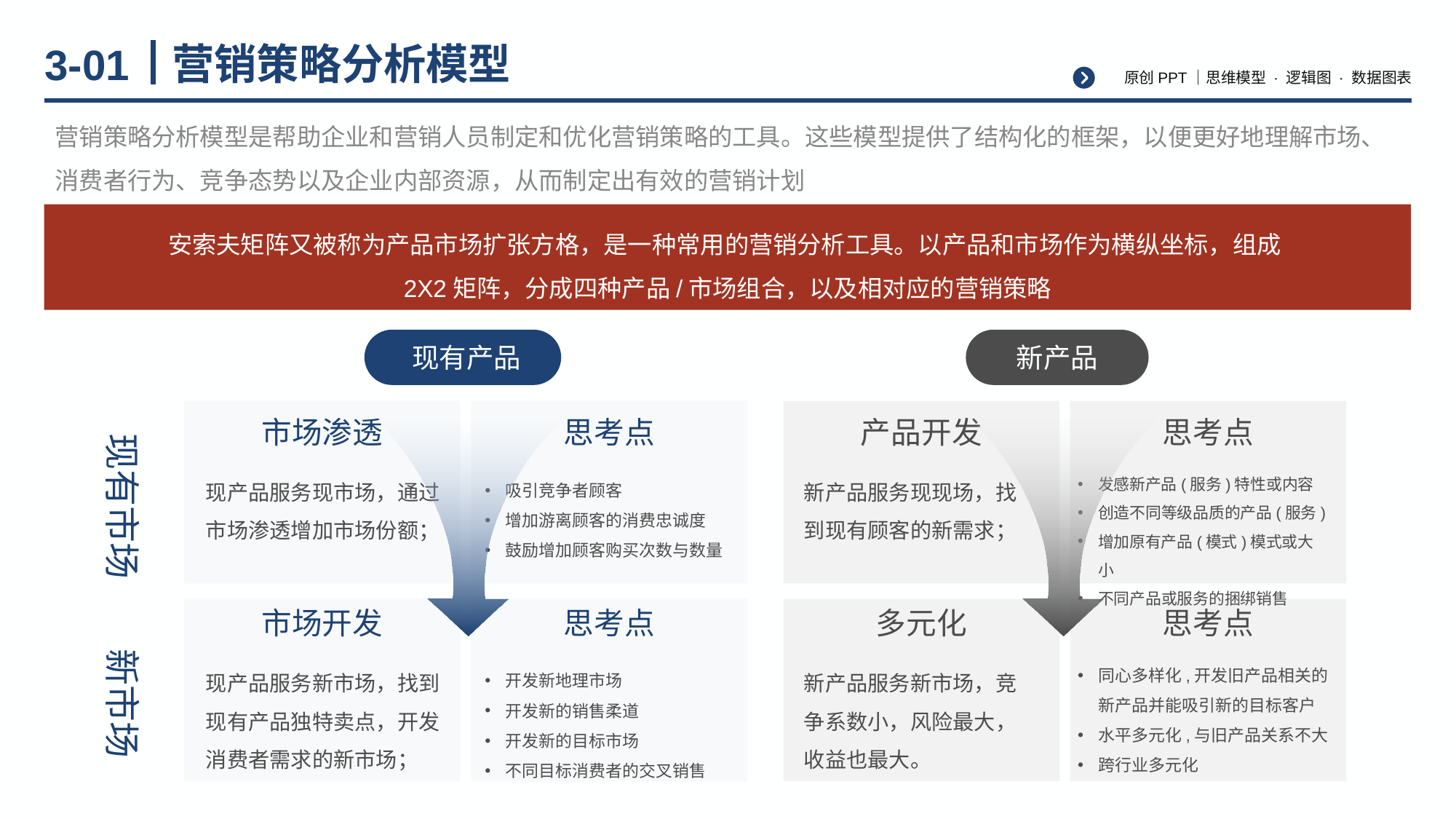

# 营销策略分析模型
3-01
营销策略分析模型是帮助企业和营销人员制定和优化营销策略的工具。这些模型提供了结构化的框架，以便更好地理解市场、消费者行为、竞争态势以及企业内部资源，从而制定出有效的营销计划

安索夫矩阵又被称为产品市场扩张方格，是一种常用的营销分析工具。以产品和市场作为横纵坐标，组成2X2矩阵，分成四种产品/市场组合，以及相对应的营销策略

现有产品
新产品

市场渗透
思考点
产品开发
思考点

现有市场
发感新产品(服务)特性或内容
创造不同等级品质的产品(服务)
增加原有产品(模式)模式或大小
不同产品或服务的捆绑销售
现产品服务现市场，通过市场渗透增加市场份额；
新产品服务现现场，找到现有顾客的新需求；
吸引竞争者顾客
增加游离顾客的消费忠诚度
鼓励增加顾客购买次数与数量

市场开发
思考点
多元化
思考点
新市场
同心多样化,开发旧产品相关的新产品并能吸引新的目标客户
水平多元化,与旧产品关系不大
跨行业多元化
现产品服务新市场，找到现有产品独特卖点，开发消费者需求的新市场；
新产品服务新市场，竞争系数小，风险最大，收益也最大。
开发新地理市场
开发新的销售柔道
开发新的目标市场
不同目标消费者的交叉销售